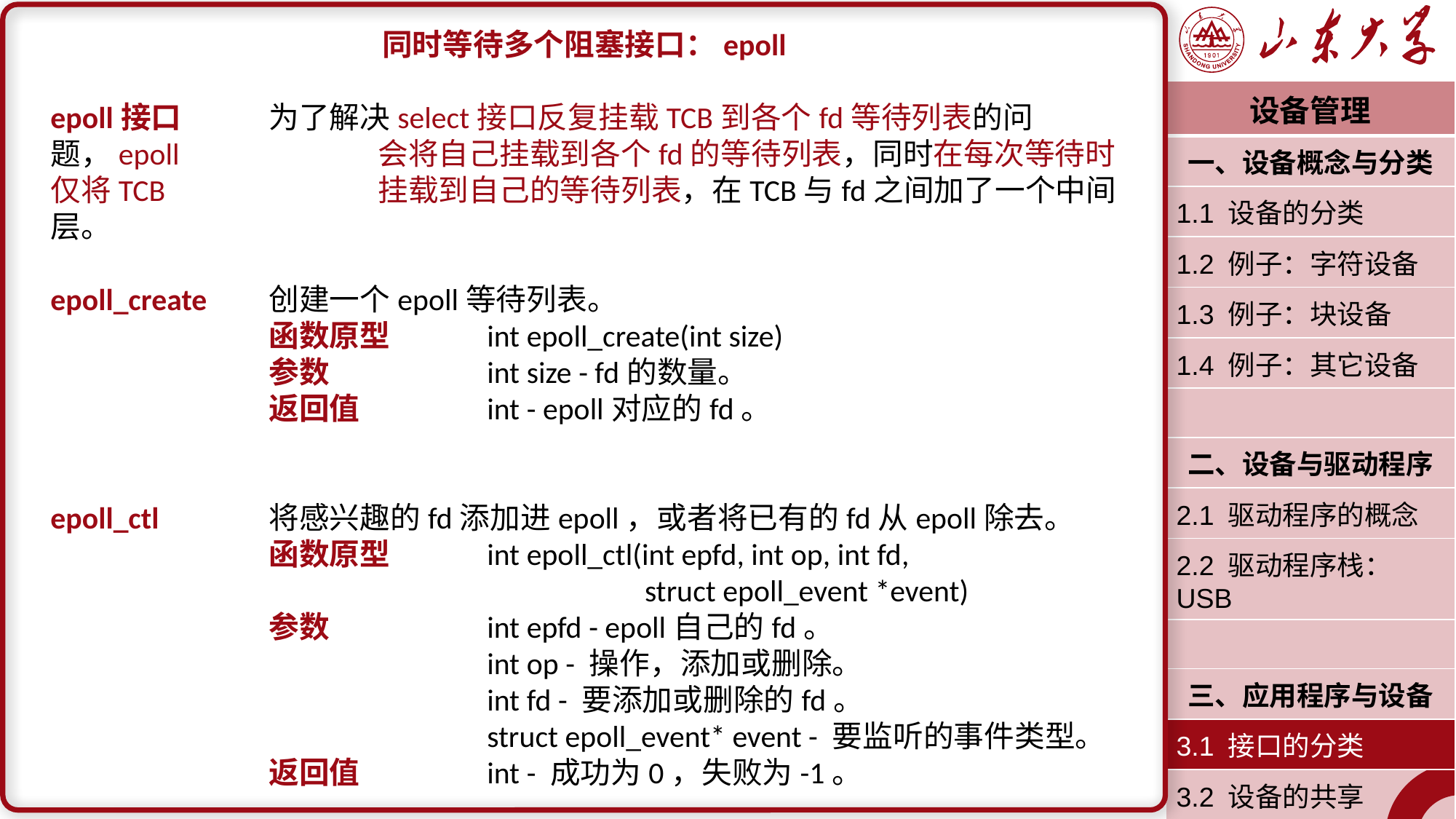

同时等待多个阻塞接口：epoll

epoll接口	为了解决select接口反复挂载TCB到各个fd等待列表的问题，epoll		会将自己挂载到各个fd的等待列表，同时在每次等待时仅将TCB		挂载到自己的等待列表，在TCB与fd之间加了一个中间层。

epoll_create	创建一个epoll等待列表。
		函数原型	int epoll_create(int size)
		参数		int size - fd的数量。
		返回值		int - epoll对应的fd。

epoll_ctl		将感兴趣的fd添加进epoll，或者将已有的fd从epoll除去。
		函数原型	int epoll_ctl(int epfd, int op, int fd,
					       struct epoll_event *event)
		参数		int epfd - epoll自己的fd。
				int op - 操作，添加或删除。
				int fd - 要添加或删除的fd。
				struct epoll_event* event - 要监听的事件类型。
		返回值		int - 成功为0，失败为-1。
| 设备管理 |
| --- |
| 一、设备概念与分类 |
| 1.1 设备的分类 |
| 1.2 例子：字符设备 |
| 1.3 例子：块设备 |
| 1.4 例子：其它设备 |
|  |
| 二、设备与驱动程序 |
| 2.1 驱动程序的概念 |
| 2.2 驱动程序栈：USB |
|  |
| 三、应用程序与设备 |
| 3.1 接口的分类 |
| 3.2 设备的共享 |
| 潘润宇 2023.04 |